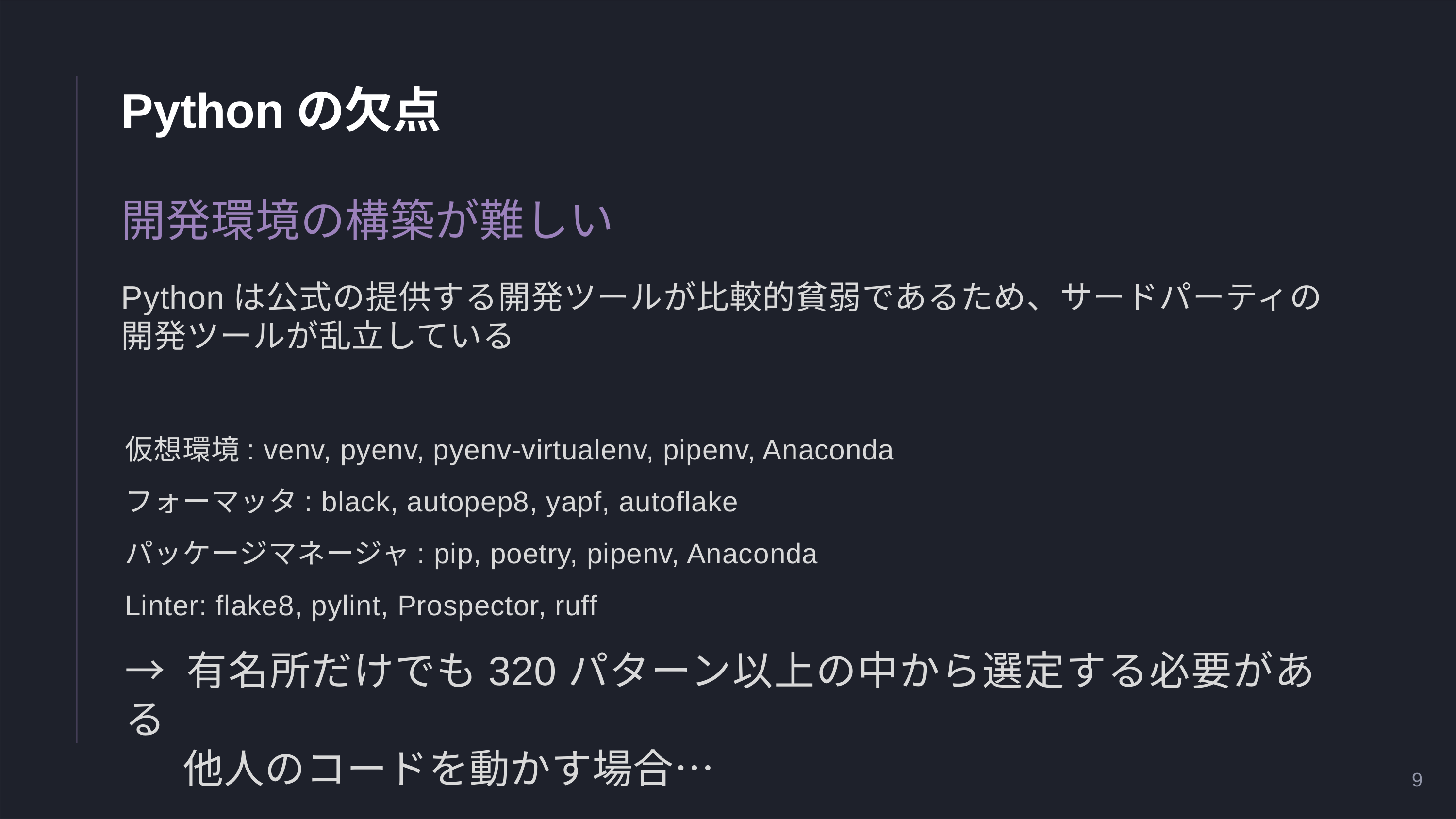

# Pythonの欠点
開発環境の構築が難しい

Pythonは公式の提供する開発ツールが比較的貧弱であるため、サードパーティの開発ツールが乱立している
仮想環境: venv, pyenv, pyenv-virtualenv, pipenv, Anaconda
フォーマッタ: black, autopep8, yapf, autoflake
パッケージマネージャ: pip, poetry, pipenv, Anaconda
Linter: flake8, pylint, Prospector, ruff

→ 有名所だけでも320パターン以上の中から選定する必要がある
     他人のコードを動かす場合…
9